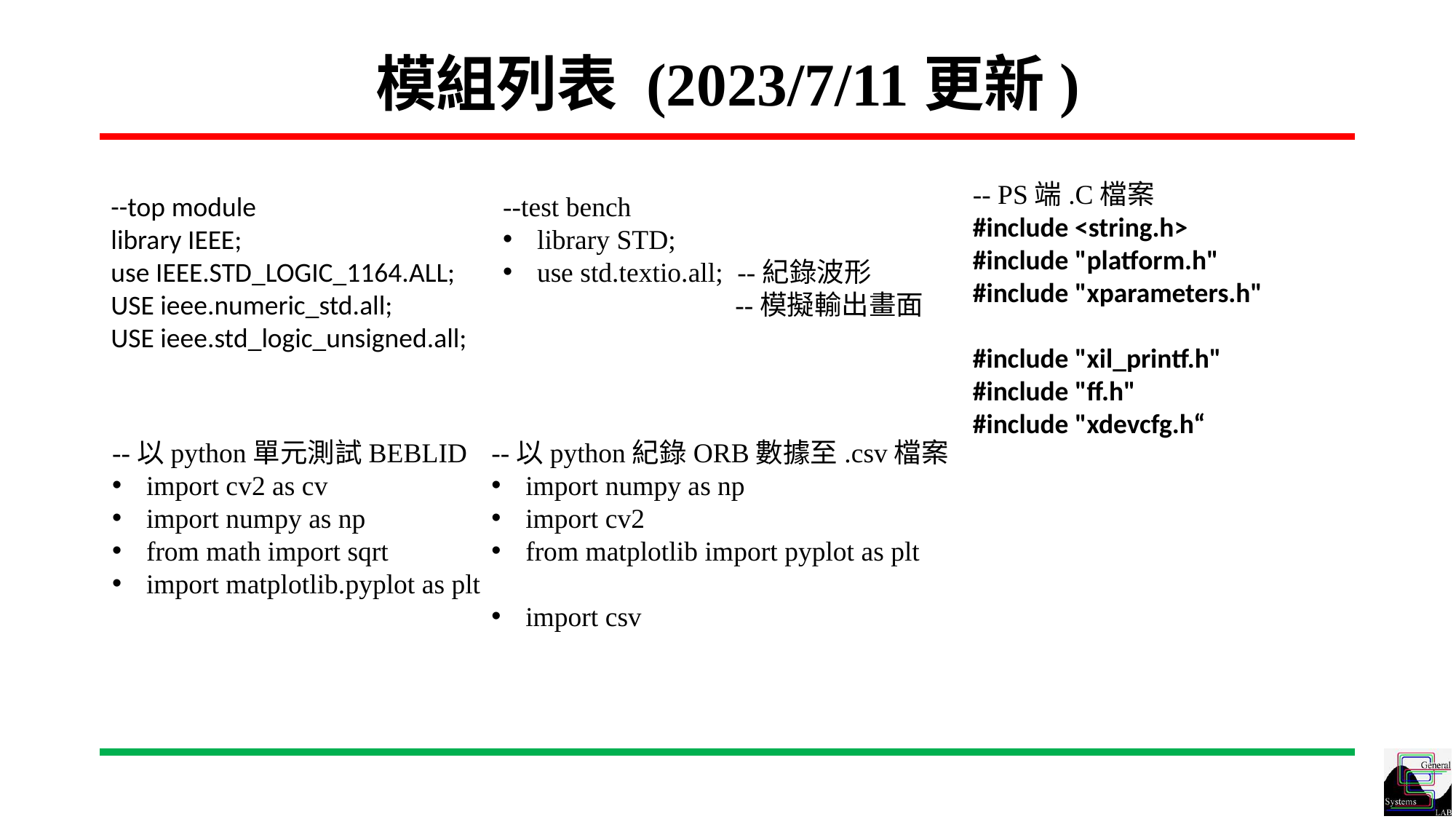

# 模組列表 (2023/7/11更新)
-- PS端.C檔案
#include <string.h>
#include "platform.h"
#include "xparameters.h"

#include "xil_printf.h"
#include "ff.h"
#include "xdevcfg.h“
--top module
library IEEE;
use IEEE.STD_LOGIC_1164.ALL;
USE ieee.numeric_std.all;
USE ieee.std_logic_unsigned.all;

--test bench
library STD;
use std.textio.all;  --紀錄波形
  --模擬輸出畫面
--以python單元測試BEBLID
import cv2 as cv
import numpy as np
from math import sqrt
import matplotlib.pyplot as plt
--以python紀錄ORB數據至.csv檔案
import numpy as np
import cv2
from matplotlib import pyplot as plt

import csv